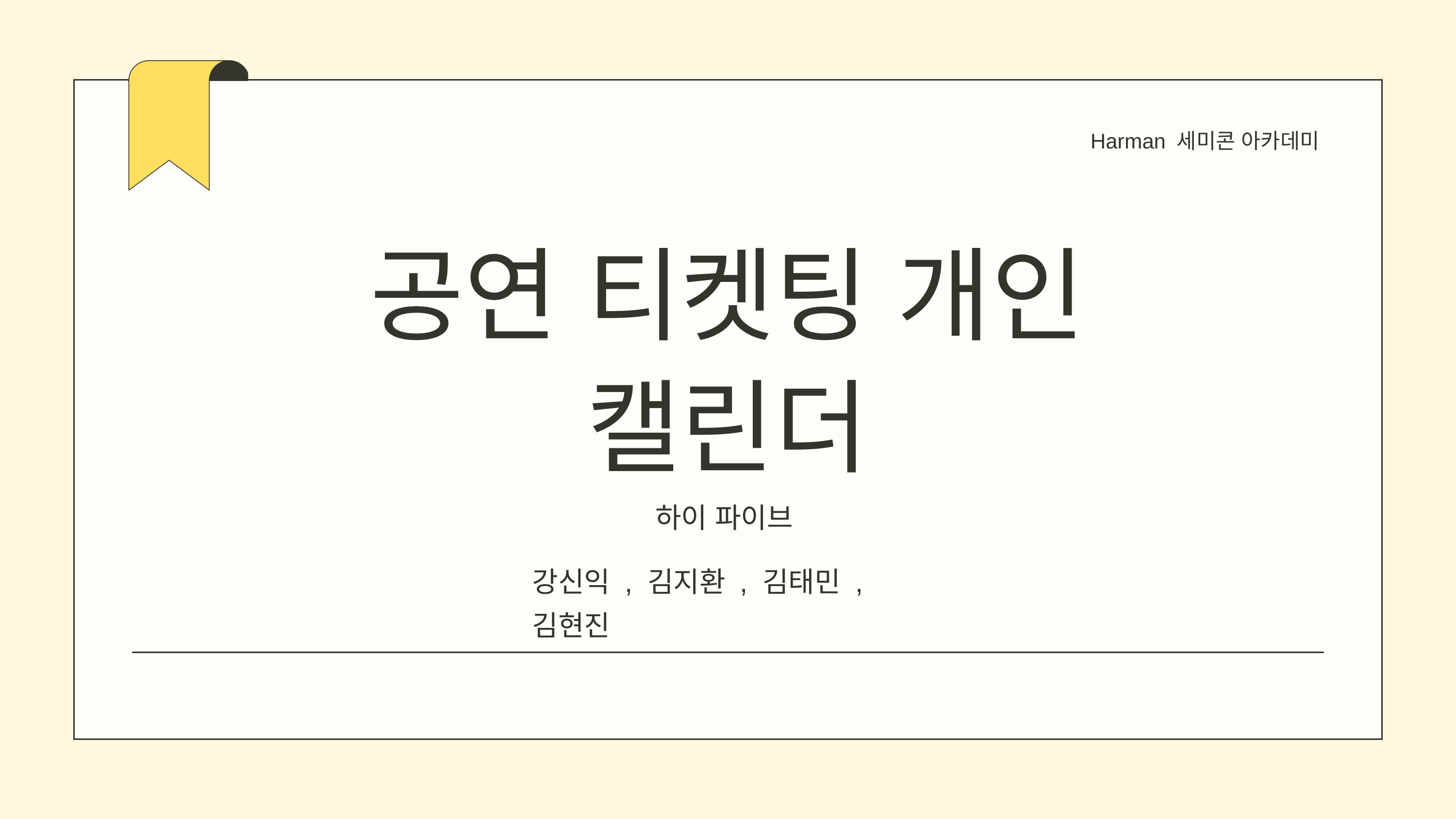

Harman 세미콘 아카데미
공연 티켓팅 개인 캘린더
하이 파이브
강신익 , 김지환 , 김태민 , 김현진